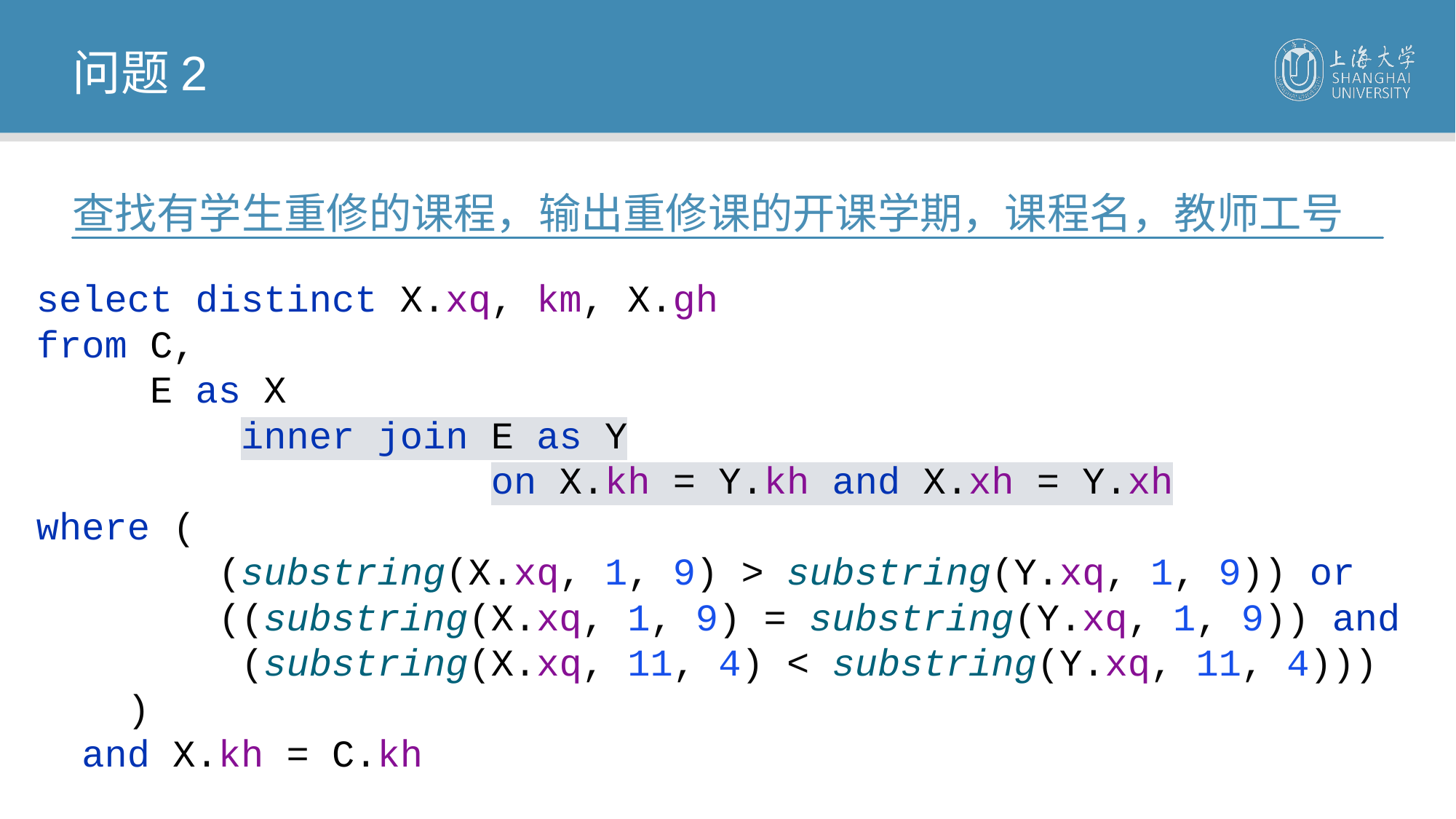

问题2
查找有学生重修的课程，输出重修课的开课学期，课程名，教师工号
select distinct X.xq, km, X.gh
from C,
     E as X
         inner join E as Y
                    on X.kh = Y.kh and X.xh = Y.xh
where (
        (substring(X.xq, 1, 9) > substring(Y.xq, 1, 9)) or
        ((substring(X.xq, 1, 9) = substring(Y.xq, 1, 9)) and
         (substring(X.xq, 11, 4) < substring(Y.xq, 11, 4)))
    )
  and X.kh = C.kh